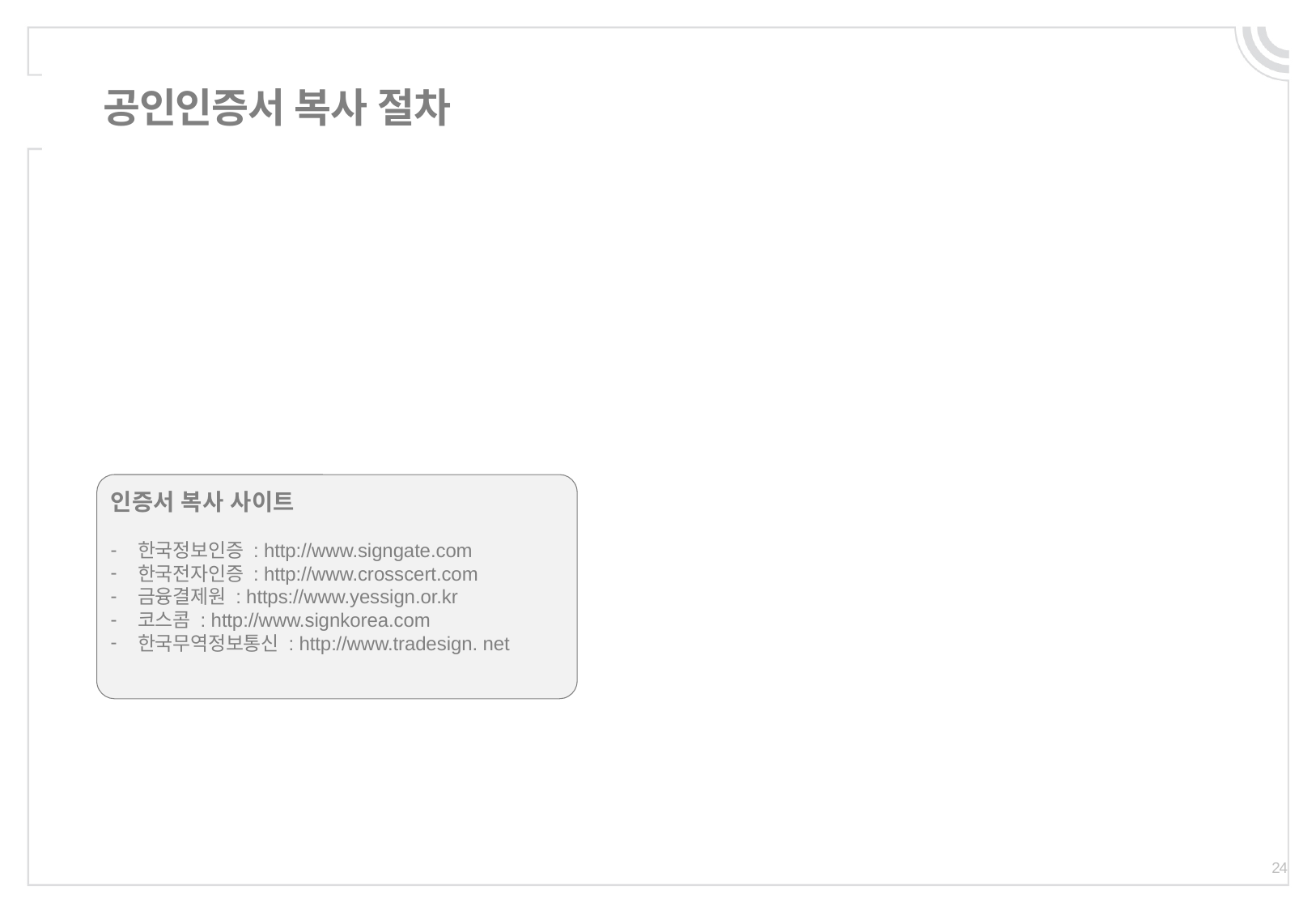

# 공인인증서 복사 절차

인증서 복사 사이트

한국정보인증 : http://www.signgate.com
한국전자인증 : http://www.crosscert.com
금융결제원 : https://www.yessign.or.kr
코스콤 : http://www.signkorea.com
한국무역정보통신 : http://www.tradesign. net